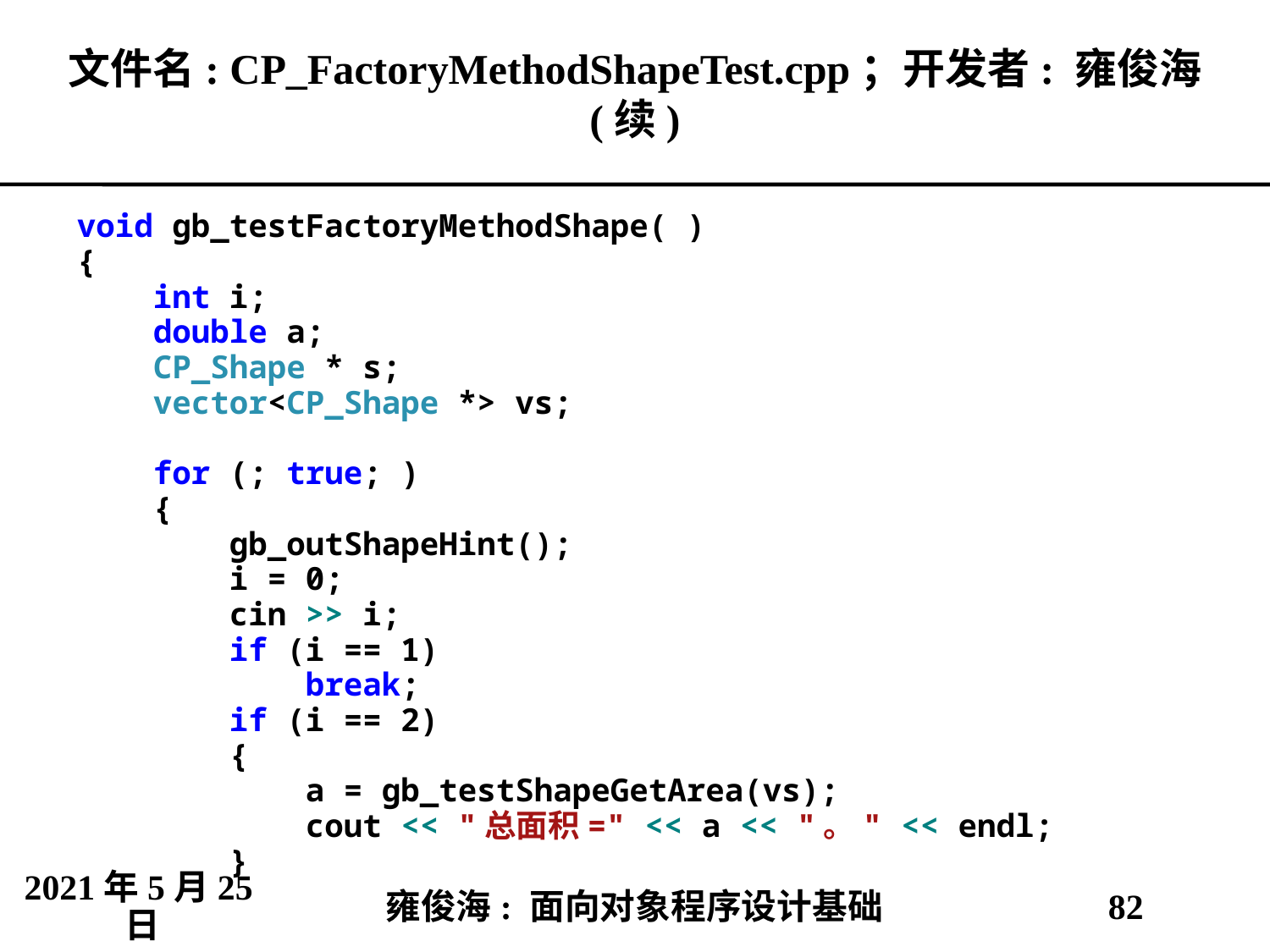

# 文件名: CP_FactoryMethodShapeTest.cpp；开发者: 雍俊海 (续)

void gb_testFactoryMethodShape( )
{
    int i;
    double a;
    CP_Shape * s;
    vector<CP_Shape *> vs;

    for (; true; )
    {
        gb_outShapeHint();
        i = 0;
        cin >> i;
        if (i == 1)
            break;
        if (i == 2)
        {
            a = gb_testShapeGetArea(vs);
            cout << "总面积=" << a << "。" << endl;
        }
2021年5月25日
雍俊海: 面向对象程序设计基础
82